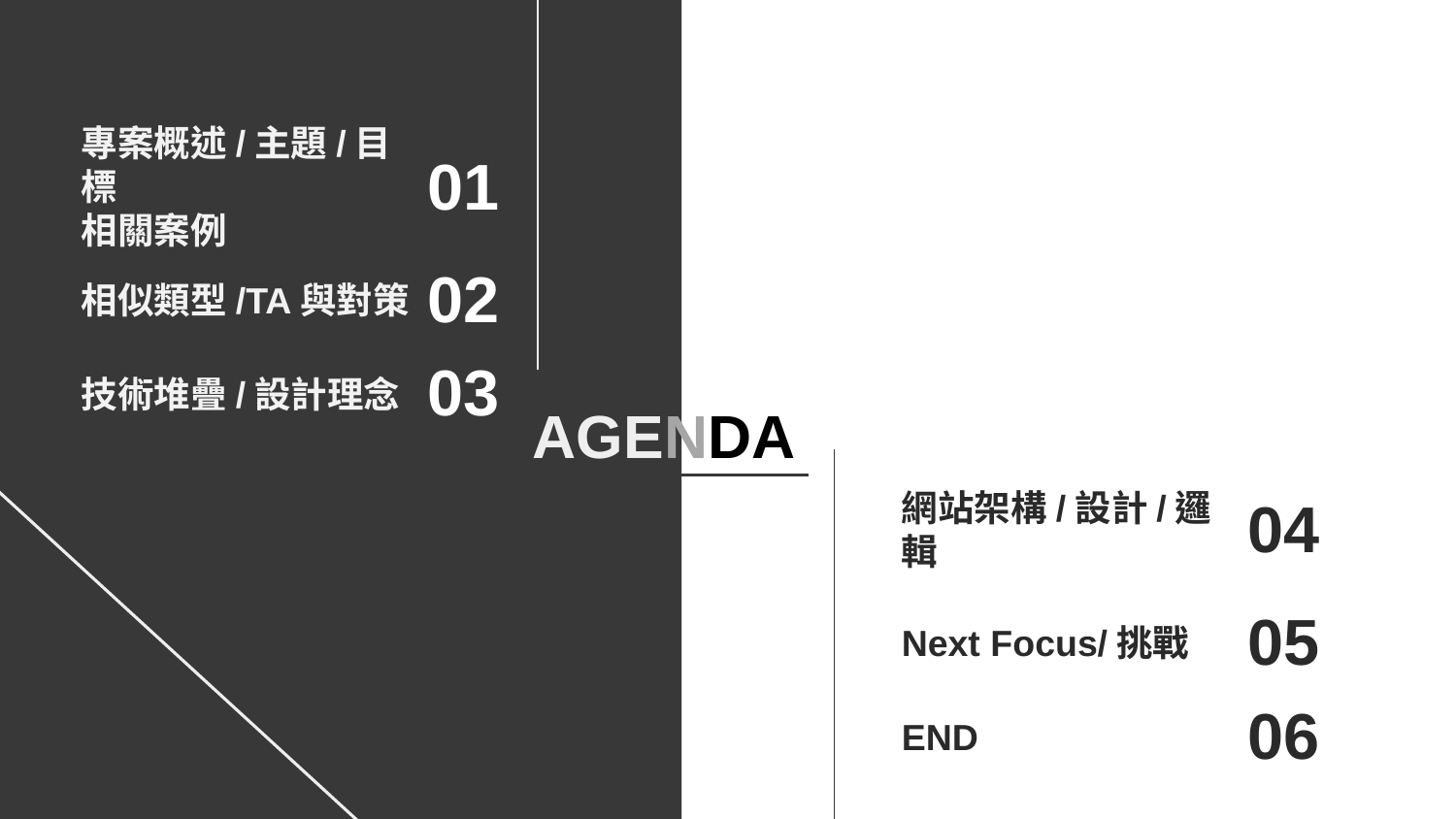

專案概述/主題/目標
相關案例
01
相似類型/TA與對策
02
03
技術堆疊/設計理念
AGENDA
網站架構/設計/邏輯
04
Next Focus/挑戰
05
06
END